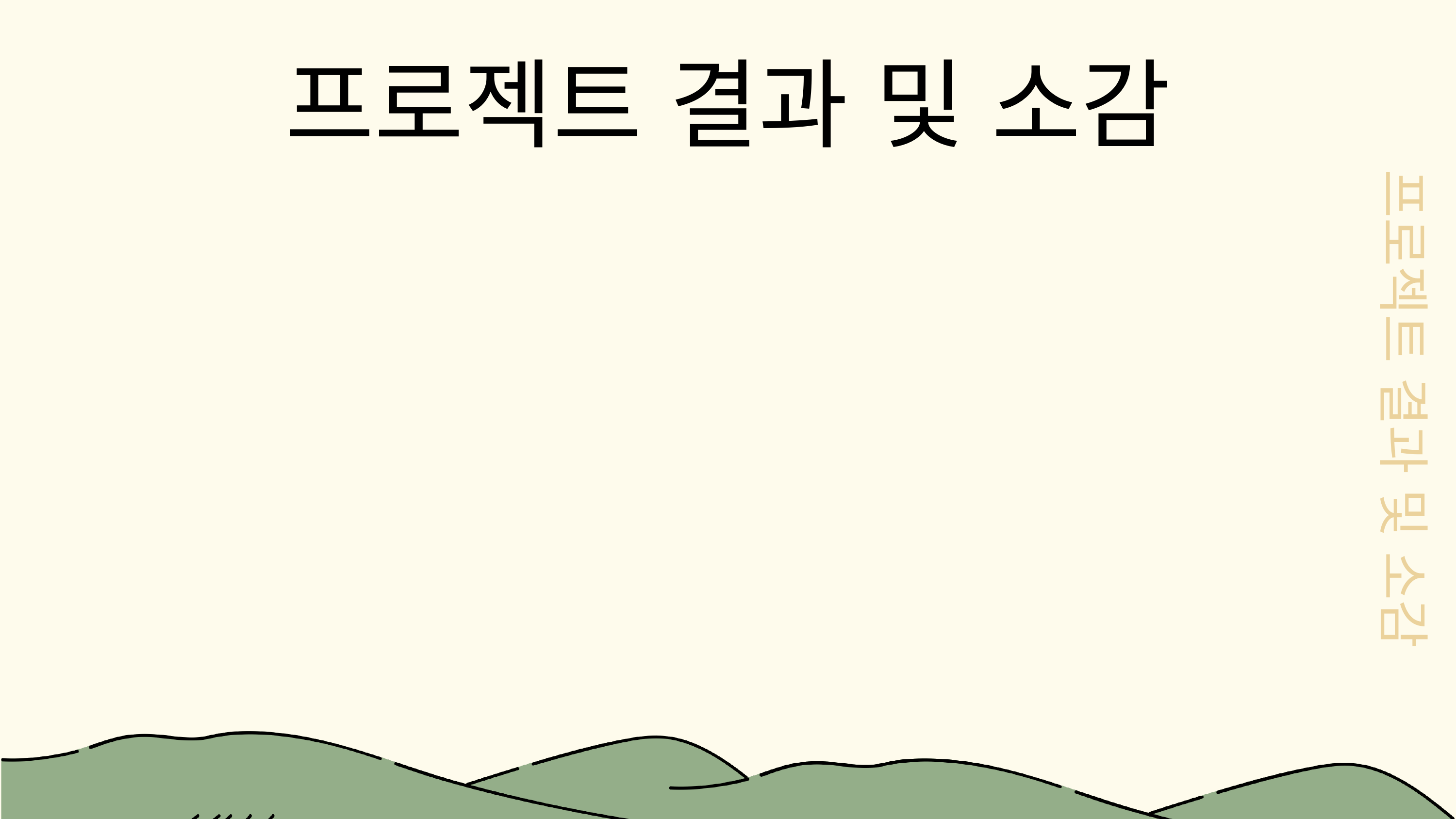

프로젝트 결과 및 소감
프로젝트 결과 및 소감